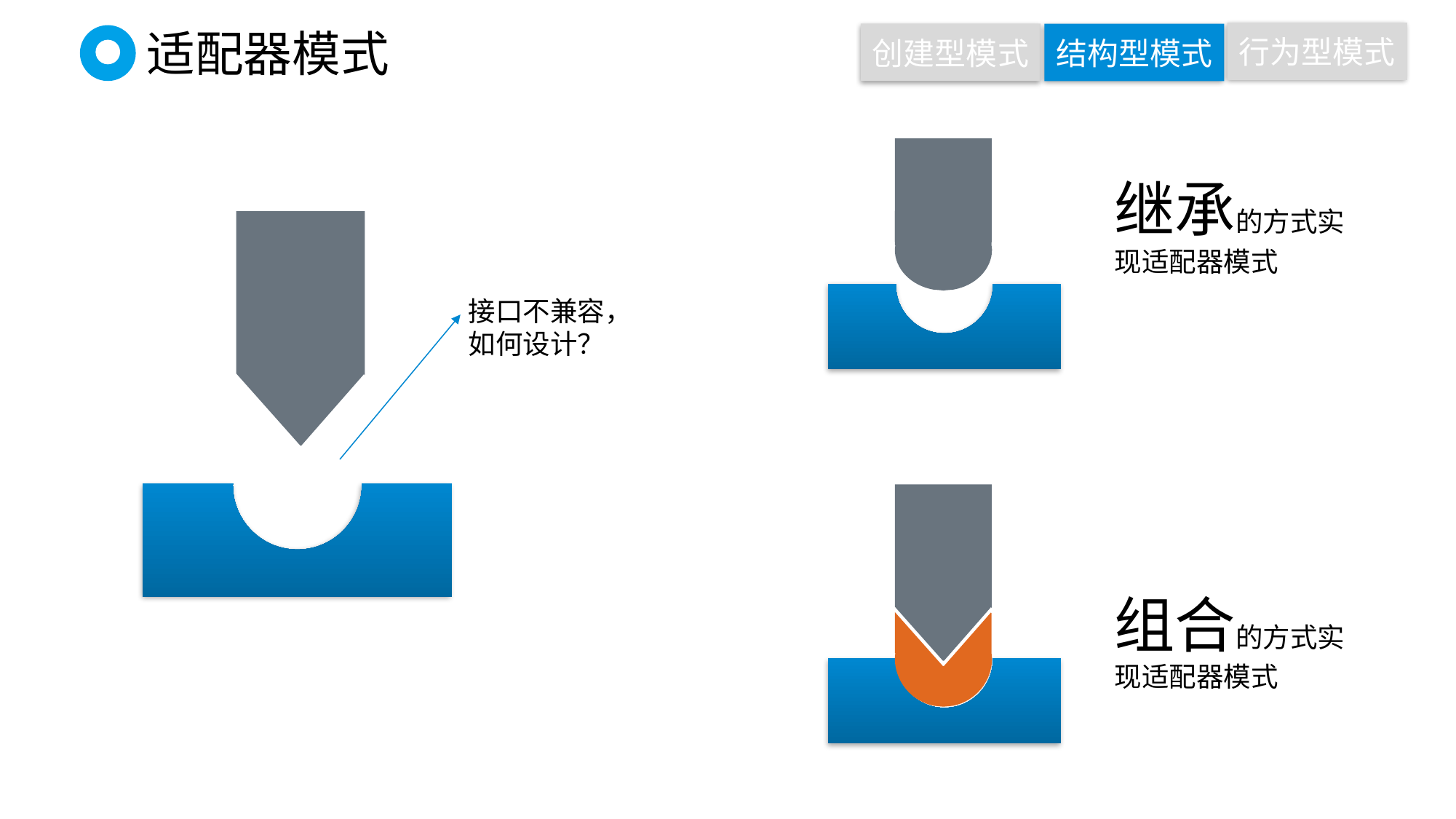

行为型模式
创建型模式
结构型模式
# 适配器模式

继承的方式实现适配器模式

接口不兼容，如何设计？

组合的方式实现适配器模式